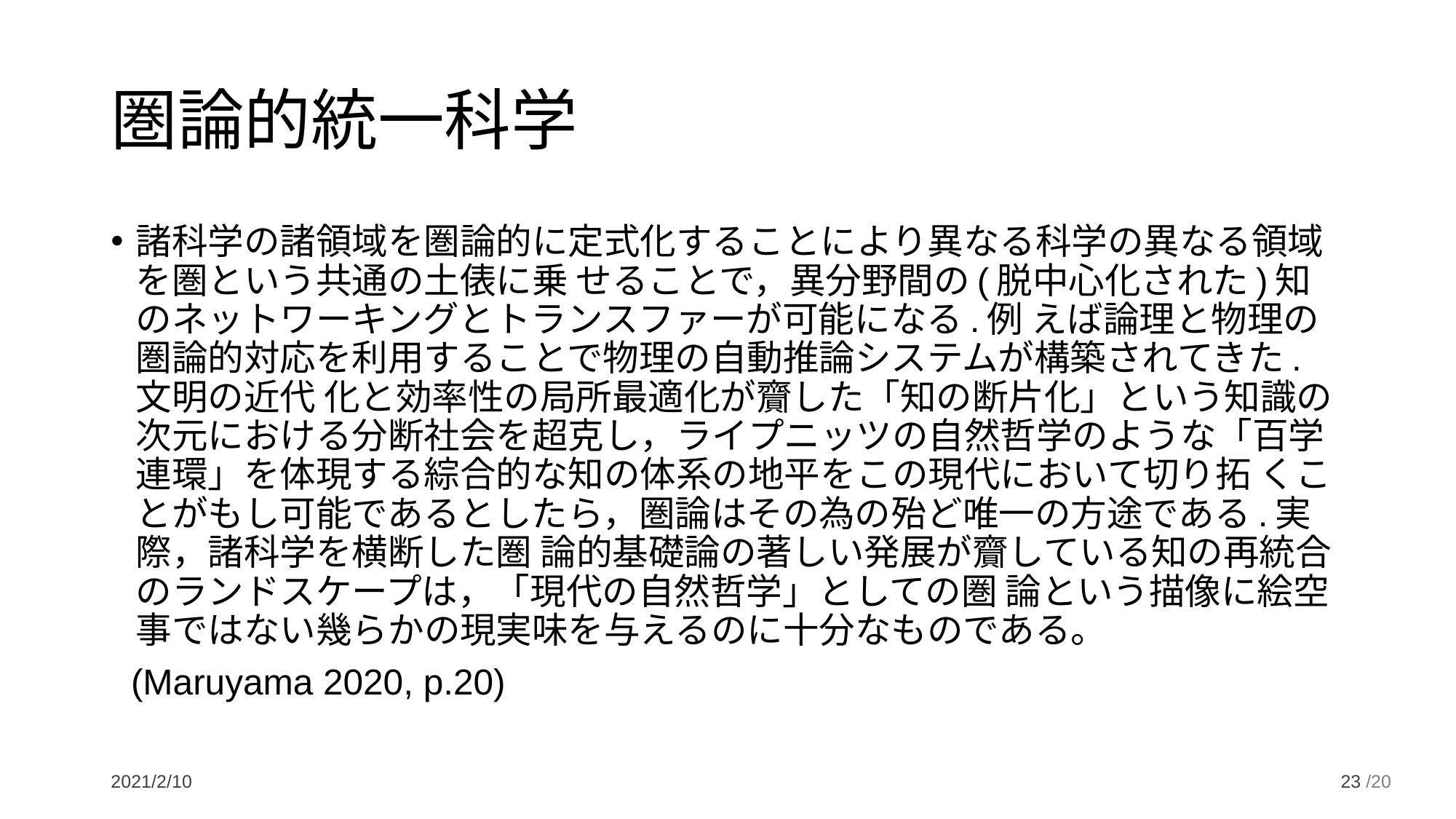

# 圏論的統一科学
諸科学の諸領域を圏論的に定式化することにより異なる科学の異なる領域を圏という共通の土俵に乗 せることで，異分野間の(脱中心化された)知のネットワーキングとトランスファーが可能になる.例 えば論理と物理の圏論的対応を利用することで物理の自動推論システムが構築されてきた.文明の近代 化と効率性の局所最適化が齎した「知の断片化」という知識の次元における分断社会を超克し，ライプニッツの自然哲学のような「百学連環」を体現する綜合的な知の体系の地平をこの現代において切り拓 くことがもし可能であるとしたら，圏論はその為の殆ど唯一の方途である.実際，諸科学を横断した圏 論的基礎論の著しい発展が齎している知の再統合のランドスケープは，「現代の自然哲学」としての圏 論という描像に絵空事ではない幾らかの現実味を与えるのに十分なものである。
  (Maruyama 2020, p.20)

2021/2/10
23